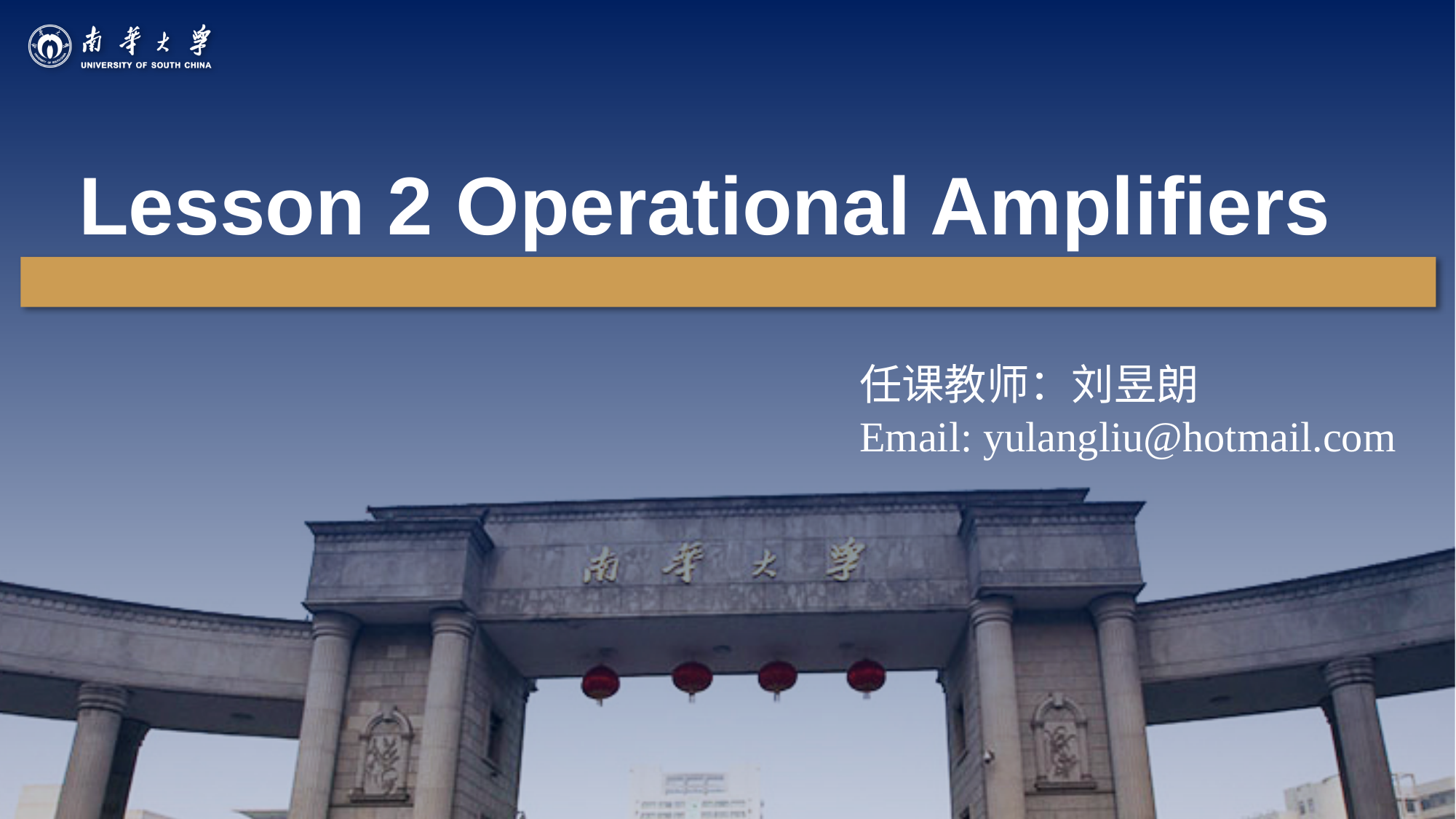

Lesson 2 Operational Amplifiers

任课教师：刘昱朗
Email: yulangliu@hotmail.com